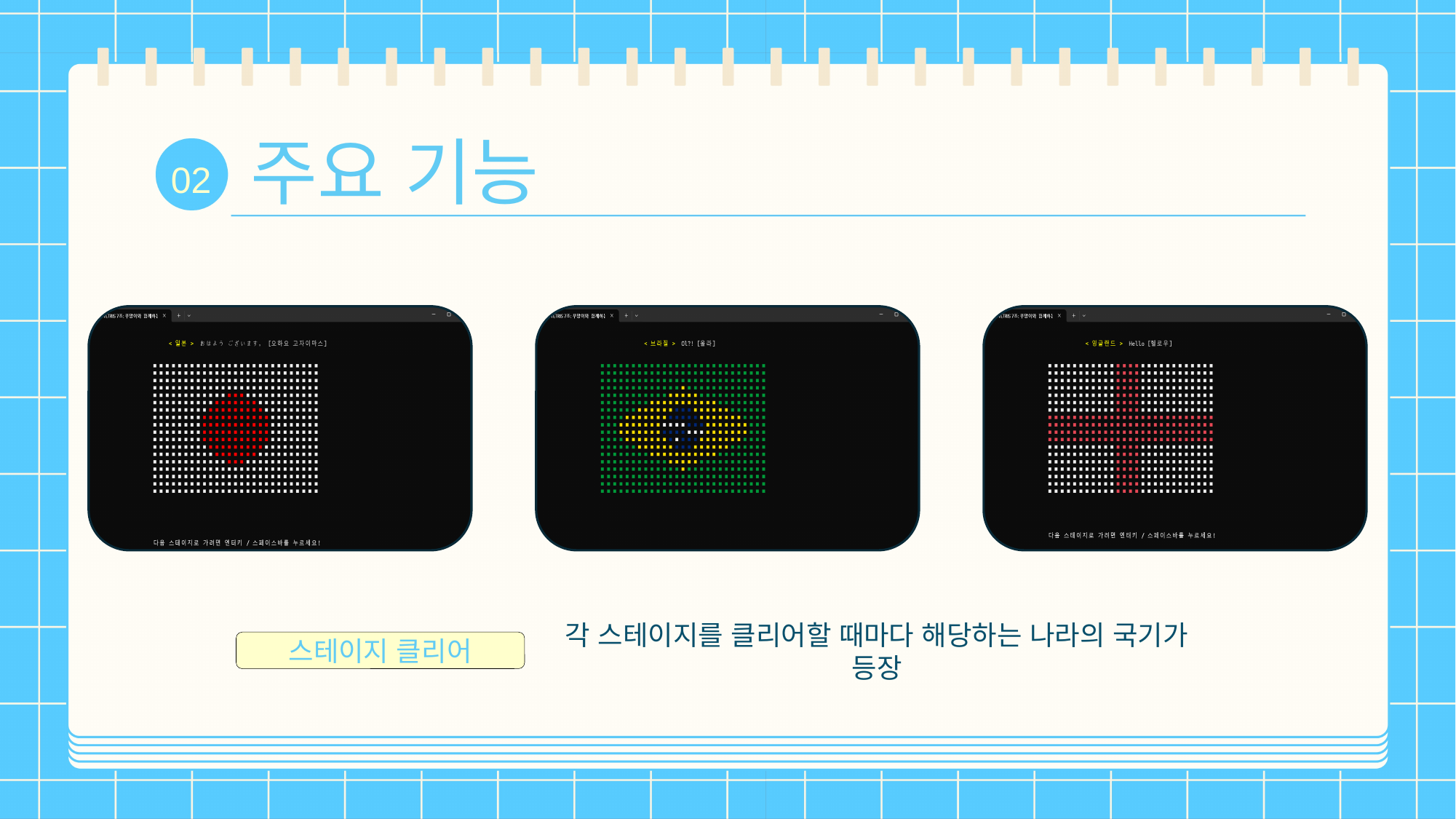

주요 기능
02

각 스테이지를 클리어할 때마다 해당하는 나라의 국기가 등장
스테이지 클리어